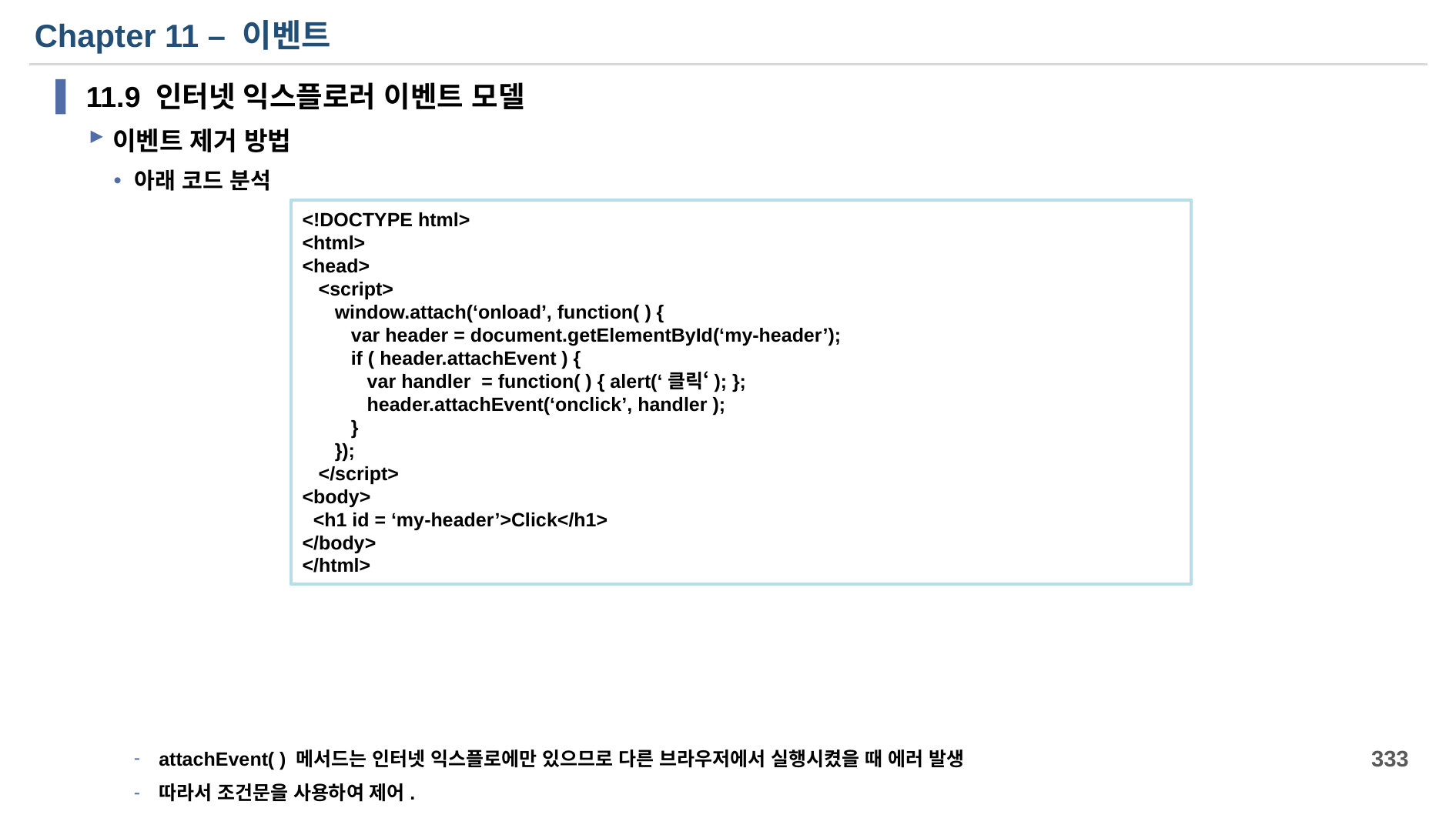

# Chapter 11 – 이벤트
11.9 인터넷 익스플로러 이벤트 모델
이벤트 제거 방법
아래 코드 분석

attachEvent( ) 메서드는 인터넷 익스플로에만 있으므로 다른 브라우저에서 실행시켰을 때 에러 발생
따라서 조건문을 사용하여 제어.

<!DOCTYPE html>
<html>
<head>
   <script>
      window.attach(‘onload’, function( ) {
         var header = document.getElementById(‘my-header’);
         if ( header.attachEvent ) {
            var handler  = function( ) { alert(‘클릭‘); };
            header.attachEvent(‘onclick’, handler );
         }
      });
   </script>
<body>
  <h1 id = ‘my-header’>Click</h1>
</body>
</html>
333